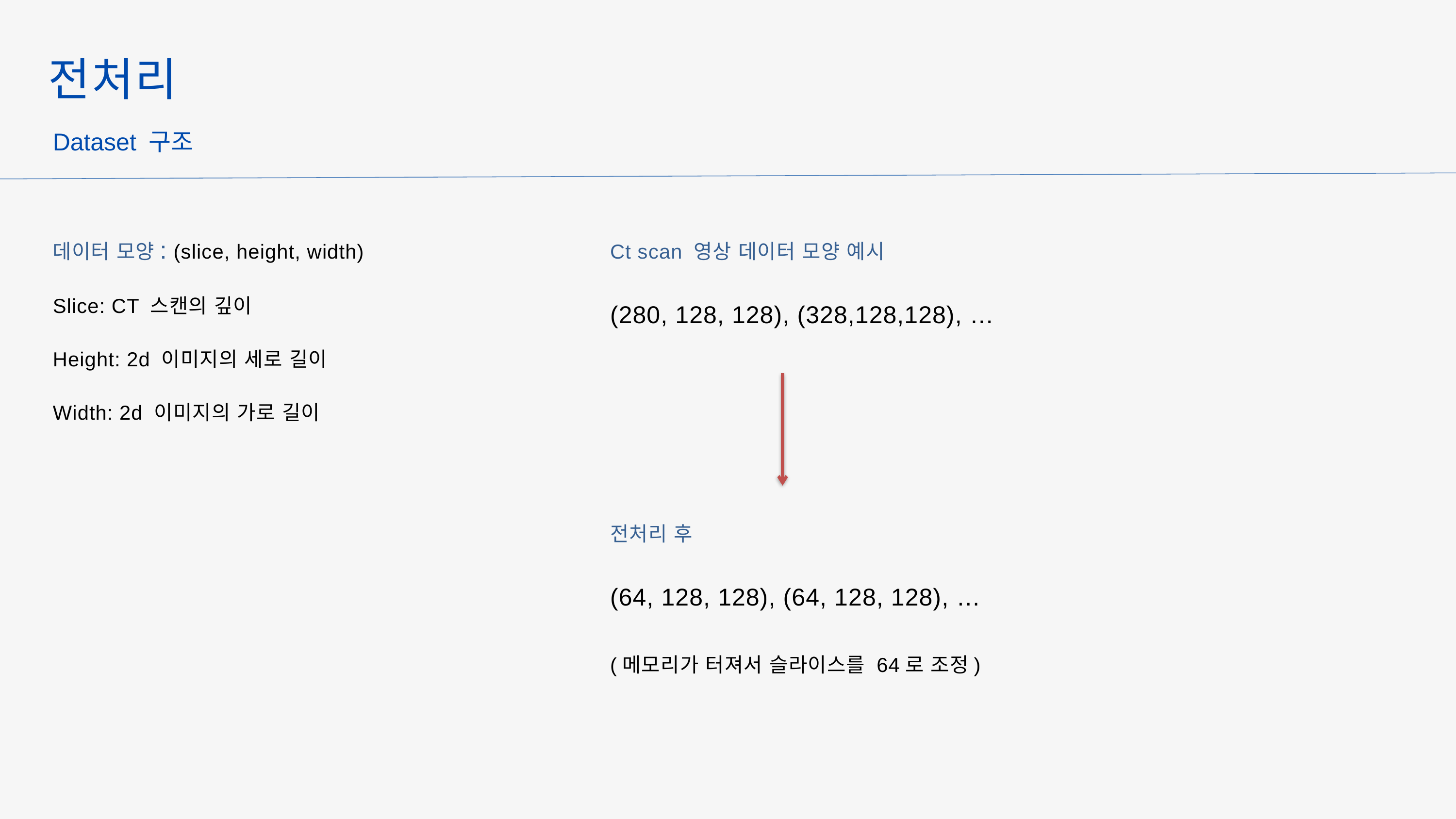

전처리
Dataset 구조

데이터 모양: (slice, height, width)

Slice: CT 스캔의 깊이

Height: 2d 이미지의 세로 길이

Width: 2d 이미지의 가로 길이

Ct scan 영상 데이터 모양 예시

(280, 128, 128), (328,128,128), …

전처리 후

(64, 128, 128), (64, 128, 128), …

(메모리가 터져서 슬라이스를 64로 조정)